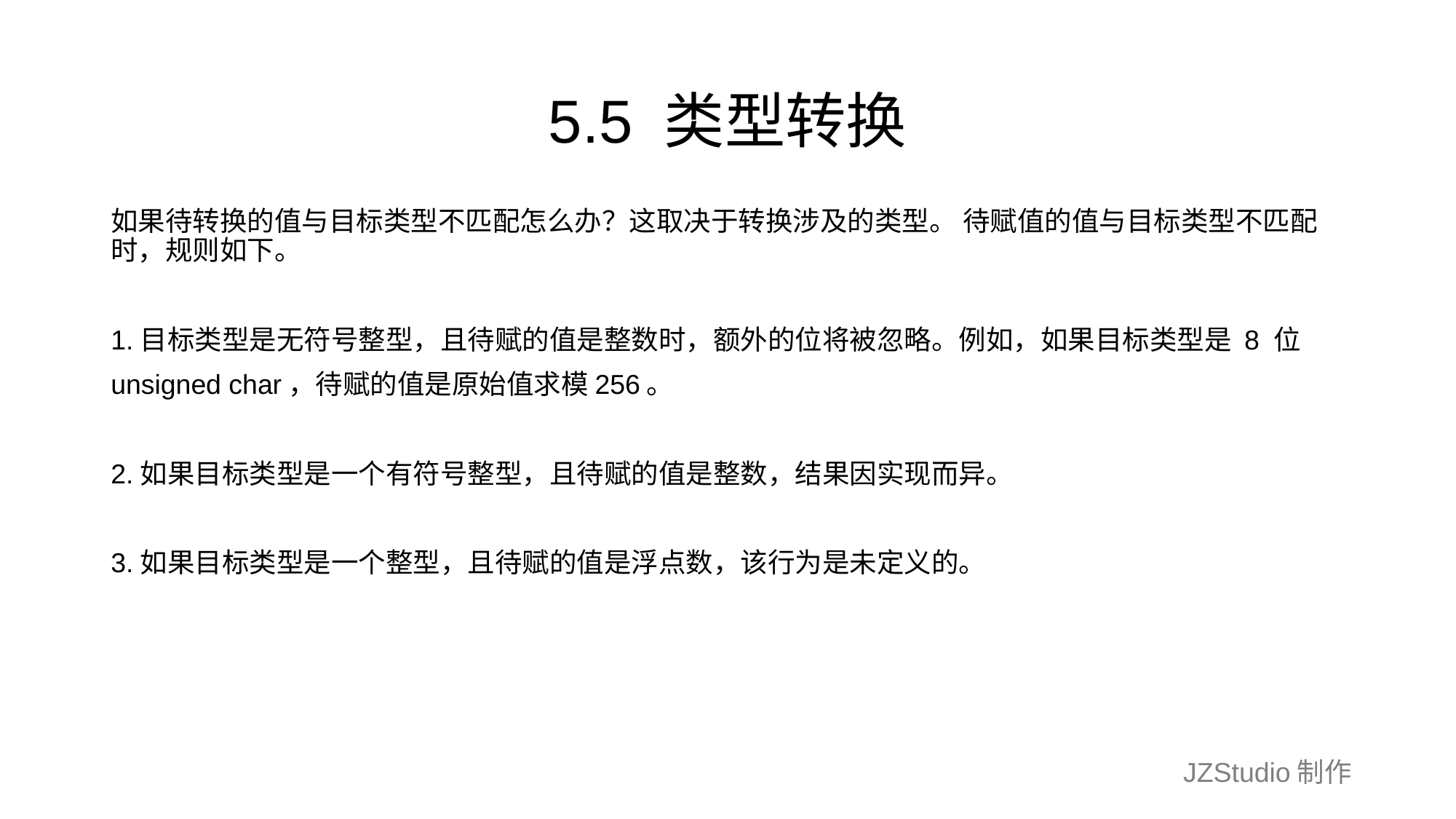

# 5.5 类型转换
如果待转换的值与目标类型不匹配怎么办？这取决于转换涉及的类型。 待赋值的值与目标类型不匹配时，规则如下。

1.目标类型是无符号整型，且待赋的值是整数时，额外的位将被忽略。例如，如果目标类型是 8 位
unsigned char，待赋的值是原始值求模256。

2.如果目标类型是一个有符号整型，且待赋的值是整数，结果因实现而异。

3.如果目标类型是一个整型，且待赋的值是浮点数，该行为是未定义的。